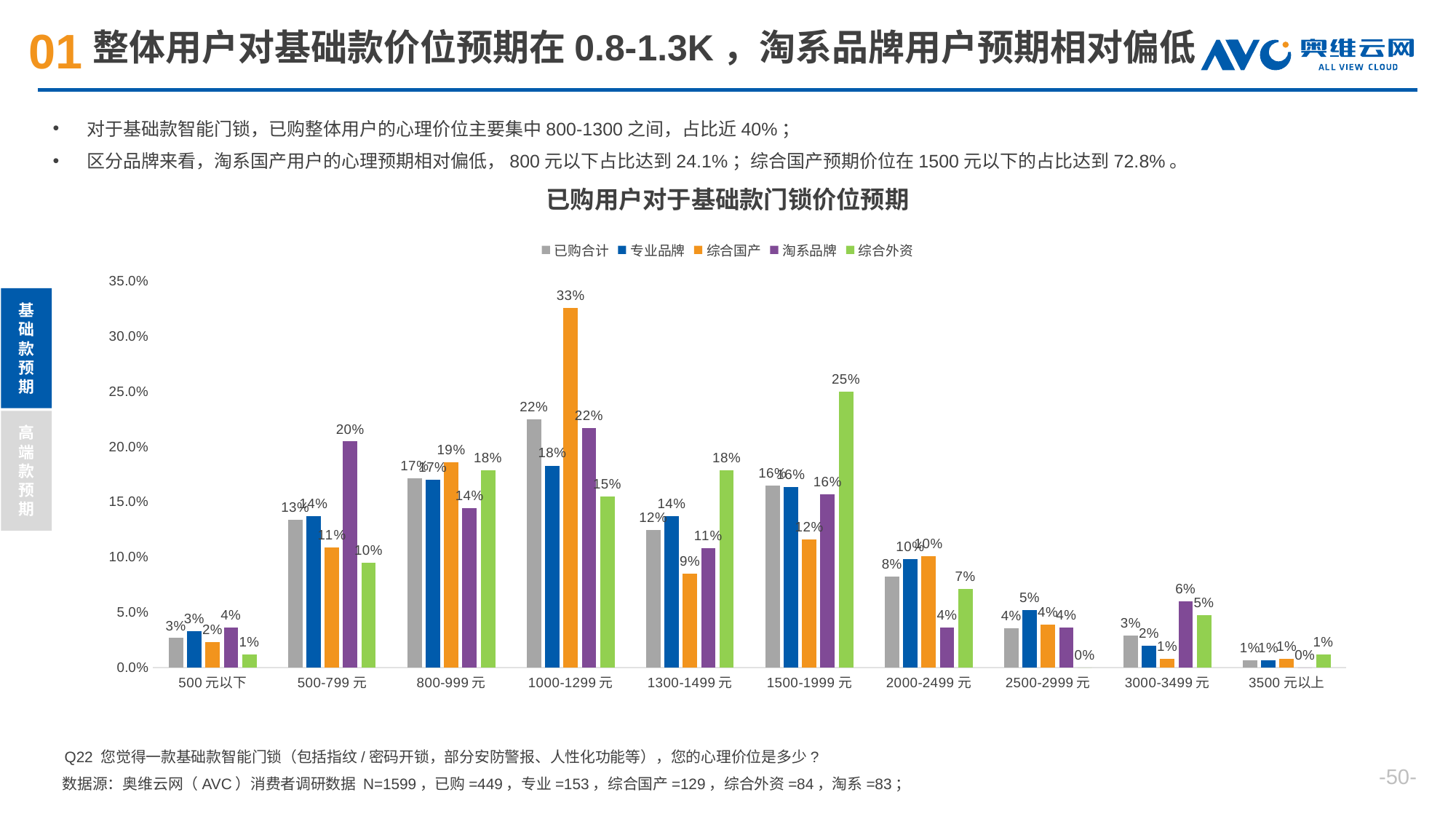

# 整体用户对基础款价位预期在0.8-1.3K，淘系品牌用户预期相对偏低
对于基础款智能门锁，已购整体用户的心理价位主要集中800-1300之间，占比近40%；
区分品牌来看，淘系国产用户的心理预期相对偏低，800元以下占比达到24.1%；综合国产预期价位在1500元以下的占比达到72.8%。
已购用户对于基础款门锁价位预期

### Chart

| Category | 已购合计 | 专业品牌 | 综合国产 | 淘系品牌 | 综合外资 |
|---|---|---|---|---|---|
| 500元以下 | 0.0267260579064588 | 0.0326797385620915 | 0.0232558139534884 | 0.036144578313253 | 0.0119047619047619 |
| 500-799元 | 0.133630289532294 | 0.137254901960784 | 0.108527131782946 | 0.204819277108434 | 0.0952380952380952 |
| 800-999元 | 0.171492204899777 | 0.169934640522876 | 0.186046511627907 | 0.144578313253012 | 0.178571428571429 |
| 1000-1299元 | 0.224944320712695 | 0.183006535947712 | 0.325581395348837 | 0.216867469879518 | 0.154761904761905 |
| 1300-1499元 | 0.124721603563474 | 0.137254901960784 | 0.0852713178294574 | 0.108433734939759 | 0.178571428571429 |
| 1500-1999元 | 0.164810690423163 | 0.163398692810458 | 0.116279069767442 | 0.156626506024096 | 0.25 |
| 2000-2499元 | 0.0824053452115813 | 0.0980392156862745 | 0.10077519379845 | 0.036144578313253 | 0.0714285714285714 |
| 2500-2999元 | 0.0356347438752784 | 0.0522875816993464 | 0.0387596899224806 | 0.036144578313253 | 0.0 |
| 3000-3499元 | 0.0289532293986637 | 0.0196078431372549 | 0.00775193798449612 | 0.0602409638554217 | 0.0476190476190476 |
| 3500元以上 | 0.0066815144766147 | 0.0065359477124183 | 0.00775193798449612 | 0.0 | 0.0119047619047619 |
基础款预期
高端款预期
Q22 您觉得一款基础款智能门锁（包括指纹/密码开锁，部分安防警报、人性化功能等），您的心理价位是多少?
-50-
数据源：奥维云网（AVC）消费者调研数据 N=1599，已购=449，专业=153，综合国产=129，综合外资=84，淘系=83；